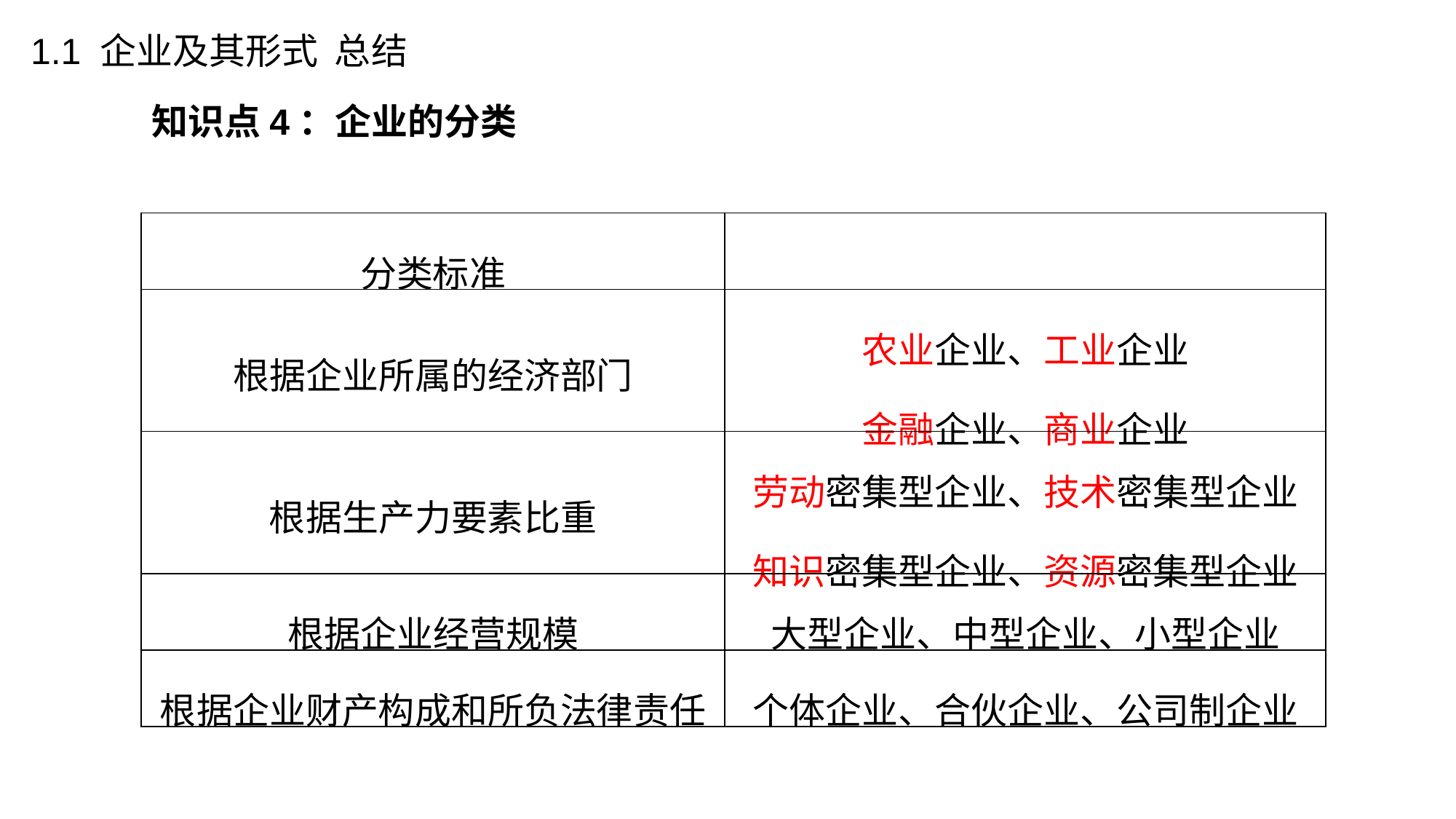

1.1 企业及其形式  总结
知识点4：企业的分类
| 分类标准 |  |
| --- | --- |
| 根据企业所属的经济部门 | 农业企业、工业企业 金融企业、商业企业 |
| 根据生产力要素比重 | 劳动密集型企业、技术密集型企业 知识密集型企业、资源密集型企业 |
| 根据企业经营规模 | 大型企业、中型企业、小型企业 |
| 根据企业财产构成和所负法律责任 | 个体企业、合伙企业、公司制企业 |